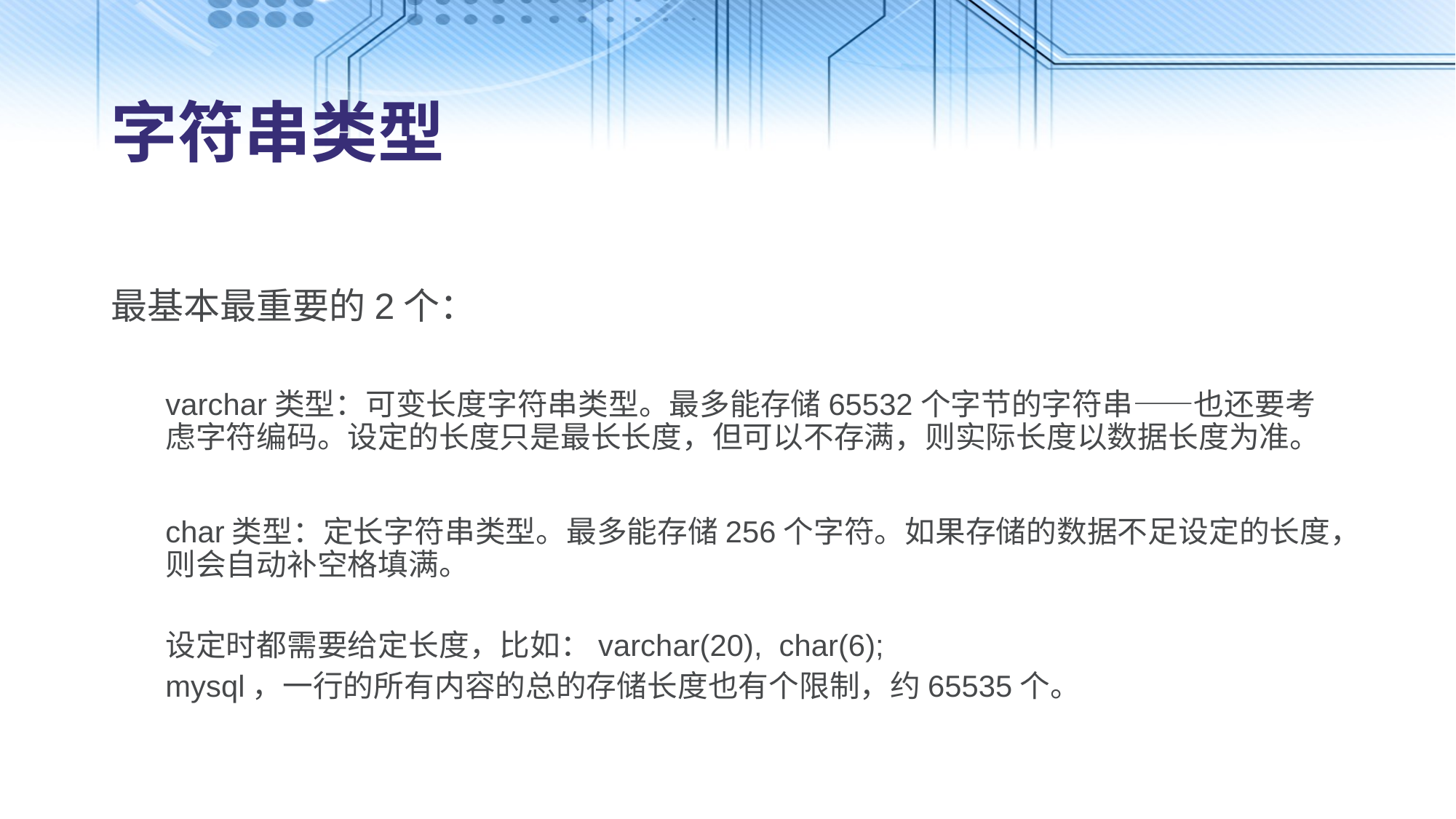

# 字符串类型

最基本最重要的2个：

varchar类型：可变长度字符串类型。最多能存储65532个字节的字符串——也还要考虑字符编码。设定的长度只是最长长度，但可以不存满，则实际长度以数据长度为准。

char类型：定长字符串类型。最多能存储256个字符。如果存储的数据不足设定的长度，则会自动补空格填满。

设定时都需要给定长度，比如：varchar(20),  char(6);
mysql，一行的所有内容的总的存储长度也有个限制，约65535个。